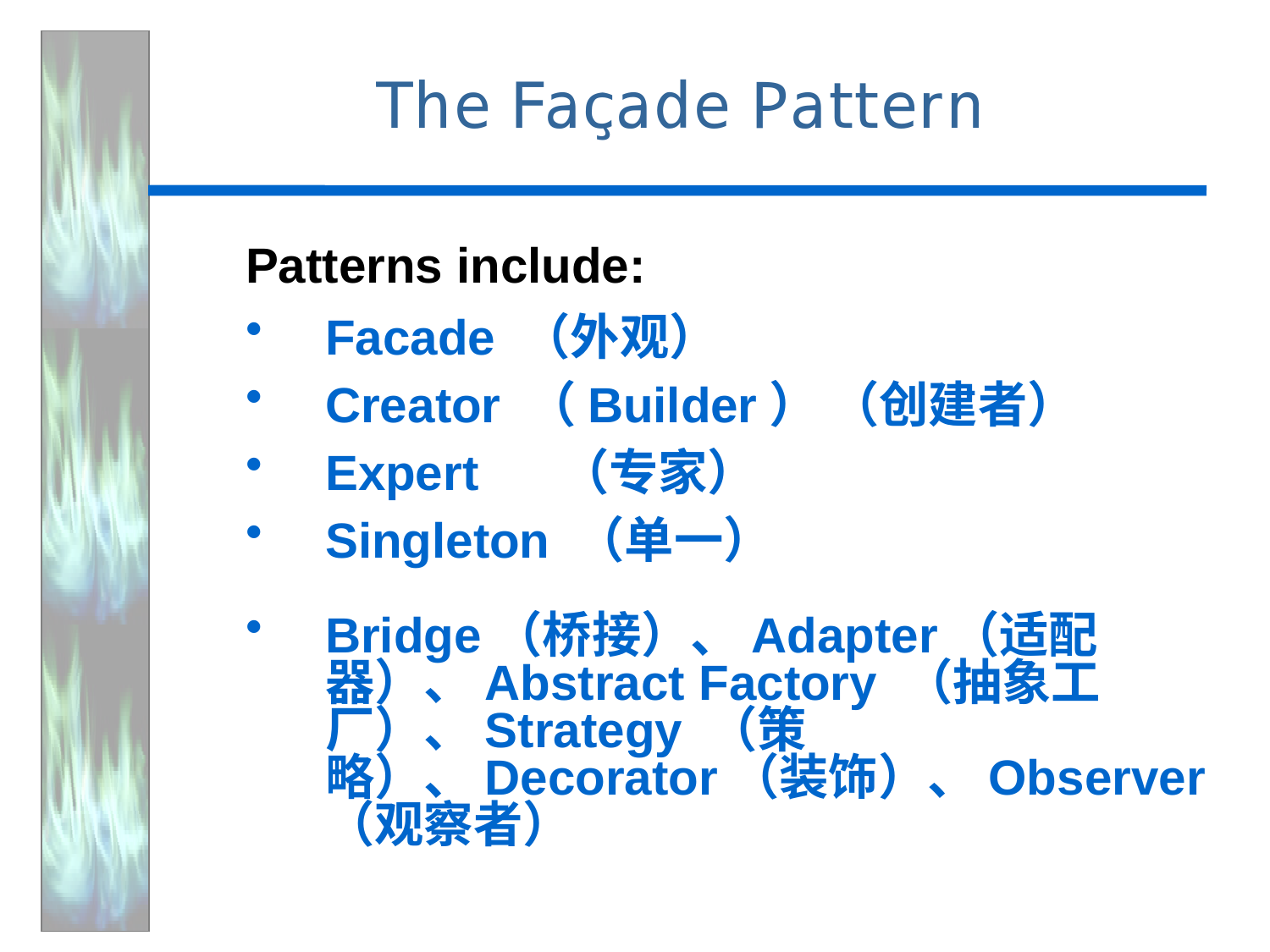

# The Façade Pattern
Patterns include:

Facade （外观）

Creator （Builder） （创建者）

Expert     （专家）

Singleton （单一）

Bridge（桥接）、Adapter（适配器）、Abstract Factory （抽象工厂）、Strategy （策略）、Decorator（装饰）、Observer （观察者）